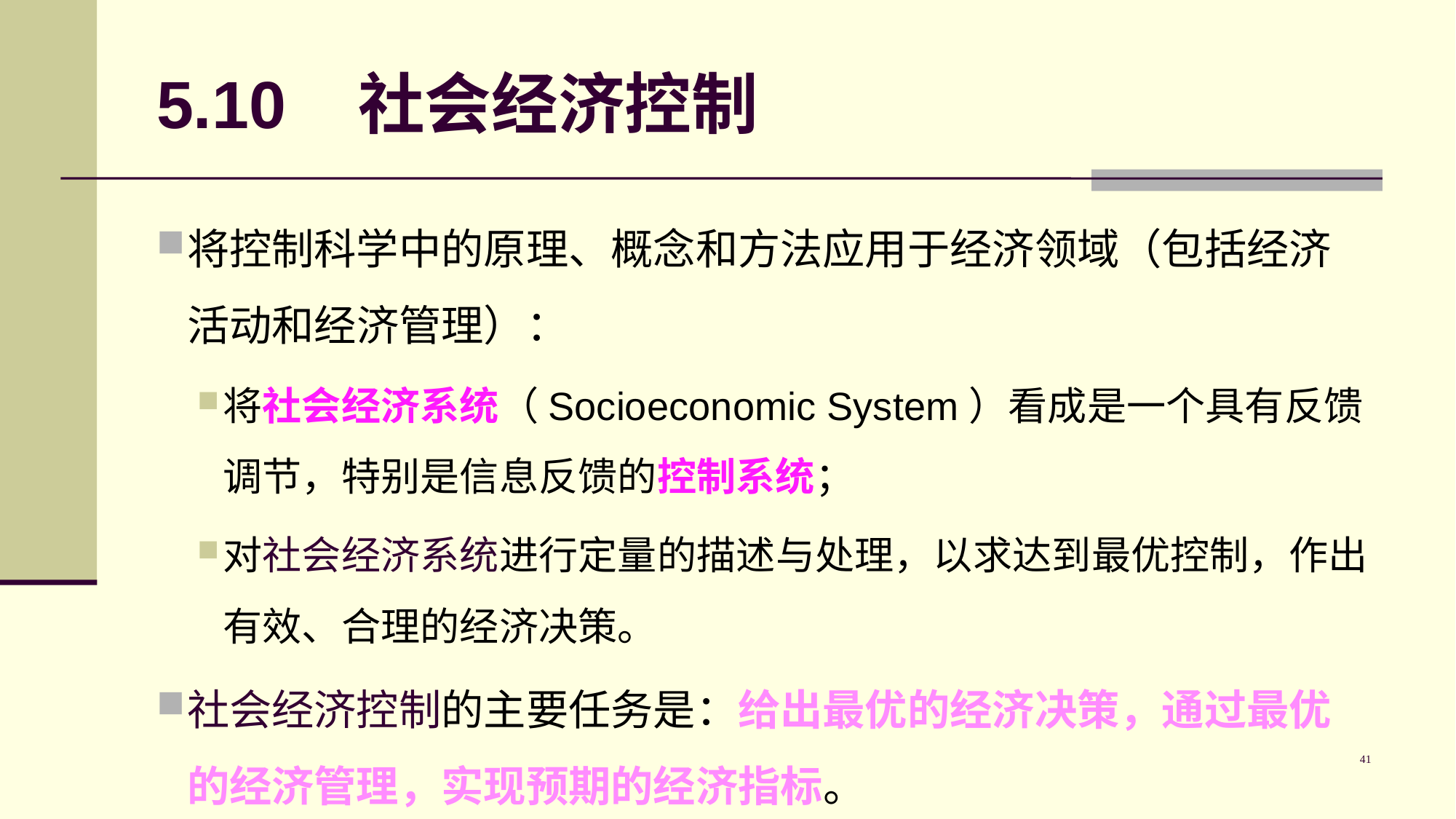

# 5.10   社会经济控制
将控制科学中的原理、概念和方法应用于经济领域（包括经济活动和经济管理）：
将社会经济系统（Socioeconomic System）看成是一个具有反馈调节，特别是信息反馈的控制系统；
对社会经济系统进行定量的描述与处理，以求达到最优控制，作出有效、合理的经济决策。
社会经济控制的主要任务是：给出最优的经济决策，通过最优的经济管理，实现预期的经济指标。

41